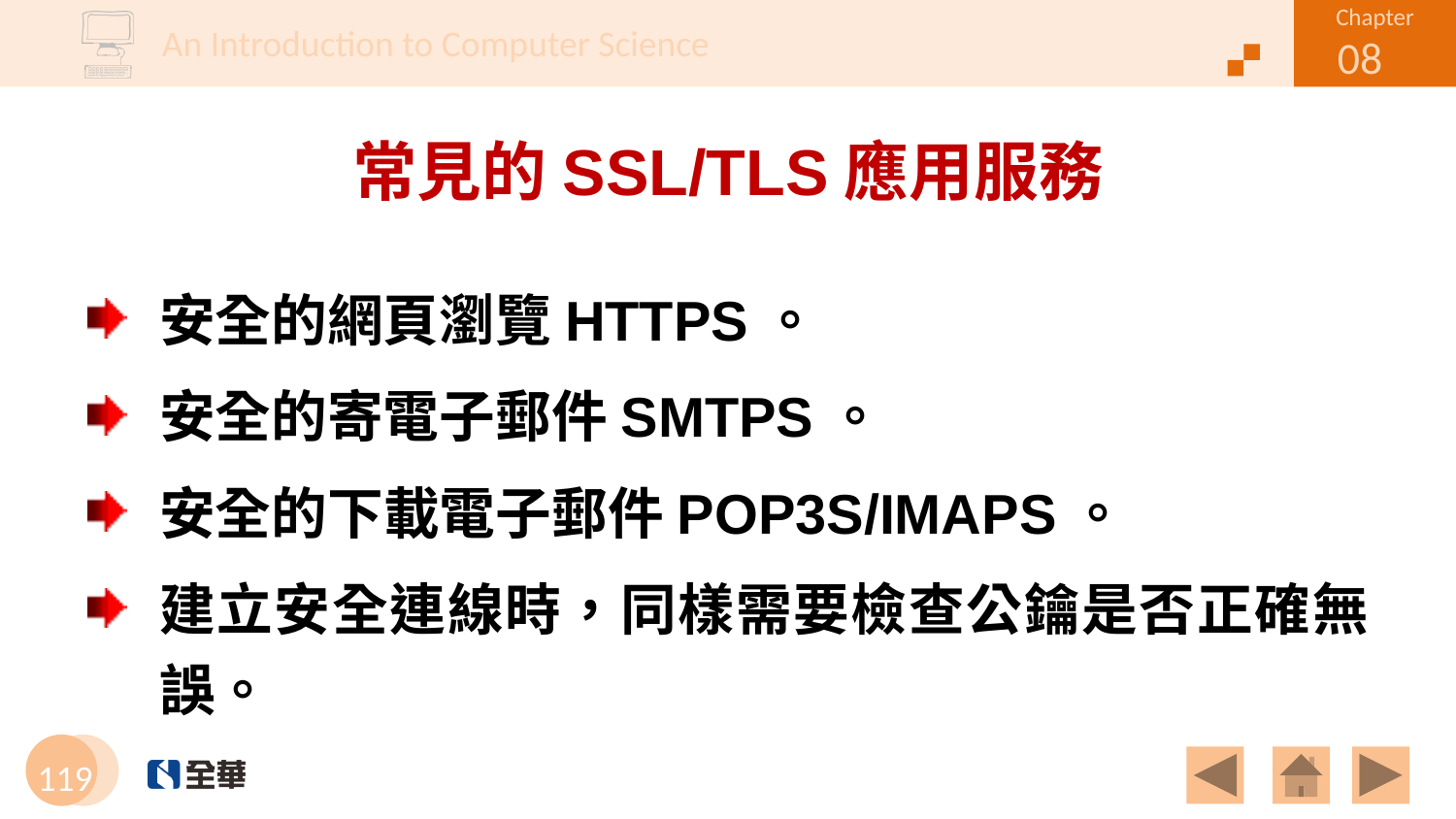

# 常見的SSL/TLS應用服務
安全的網頁瀏覽HTTPS。
安全的寄電子郵件SMTPS。
安全的下載電子郵件POP3S/IMAPS。
建立安全連線時，同樣需要檢查公鑰是否正確無誤。